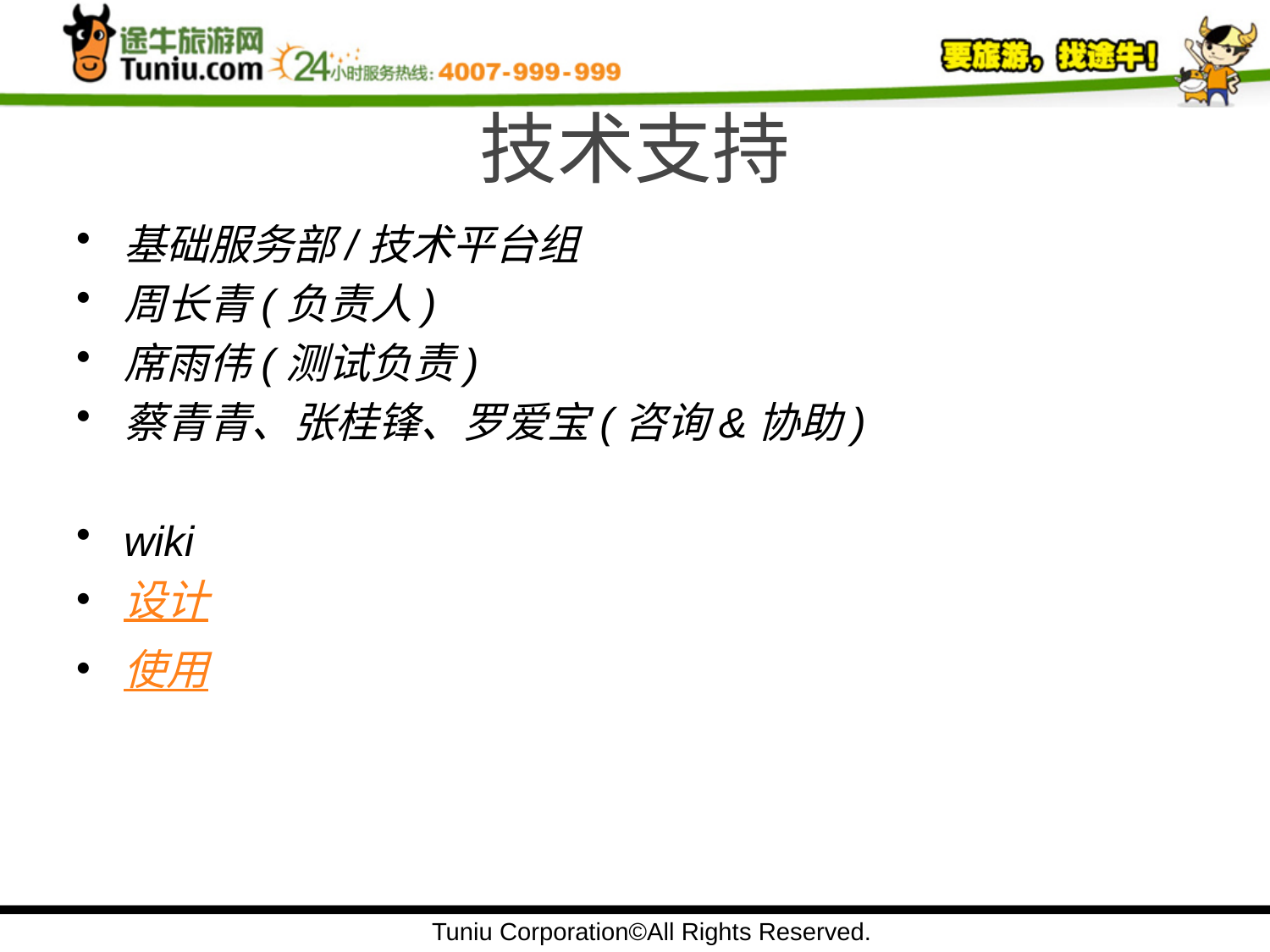

# 技术支持
基础服务部/技术平台组
周长青(负责人)
席雨伟(测试负责)
蔡青青、张桂锋、罗爱宝(咨询&协助)

wiki
设计
使用